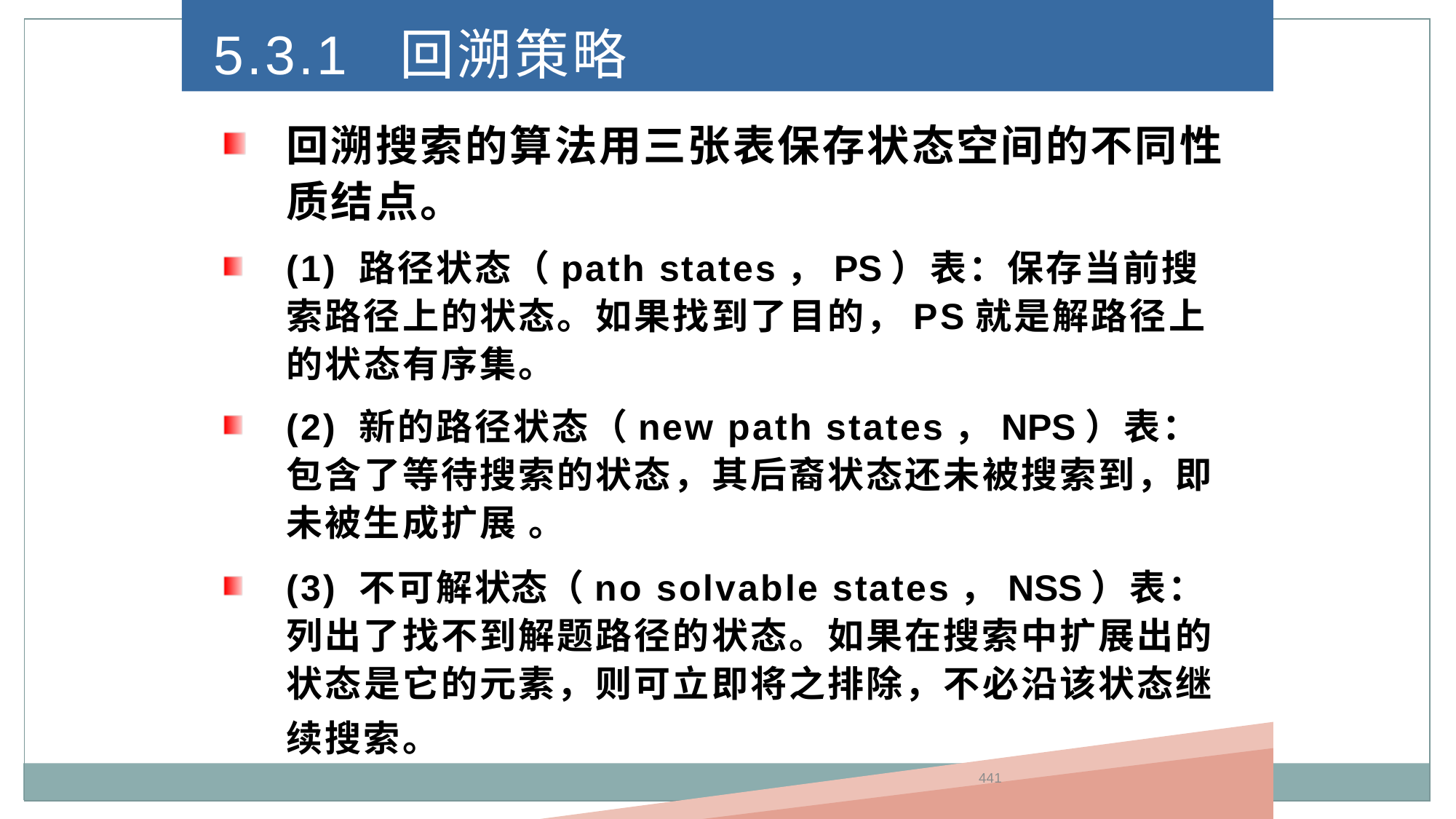

5.3.1  回溯策略
回溯搜索的算法用三张表保存状态空间的不同性质结点。
(1) 路径状态（path states，PS）表：保存当前搜索路径上的状态。如果找到了目的，PS就是解路径上的状态有序集。
(2) 新的路径状态（new path states，NPS）表：包含了等待搜索的状态，其后裔状态还未被搜索到，即未被生成扩展 。
(3) 不可解状态（no solvable states，NSS）表：列出了找不到解题路径的状态。如果在搜索中扩展出的状态是它的元素，则可立即将之排除，不必沿该状态继续搜索。

441